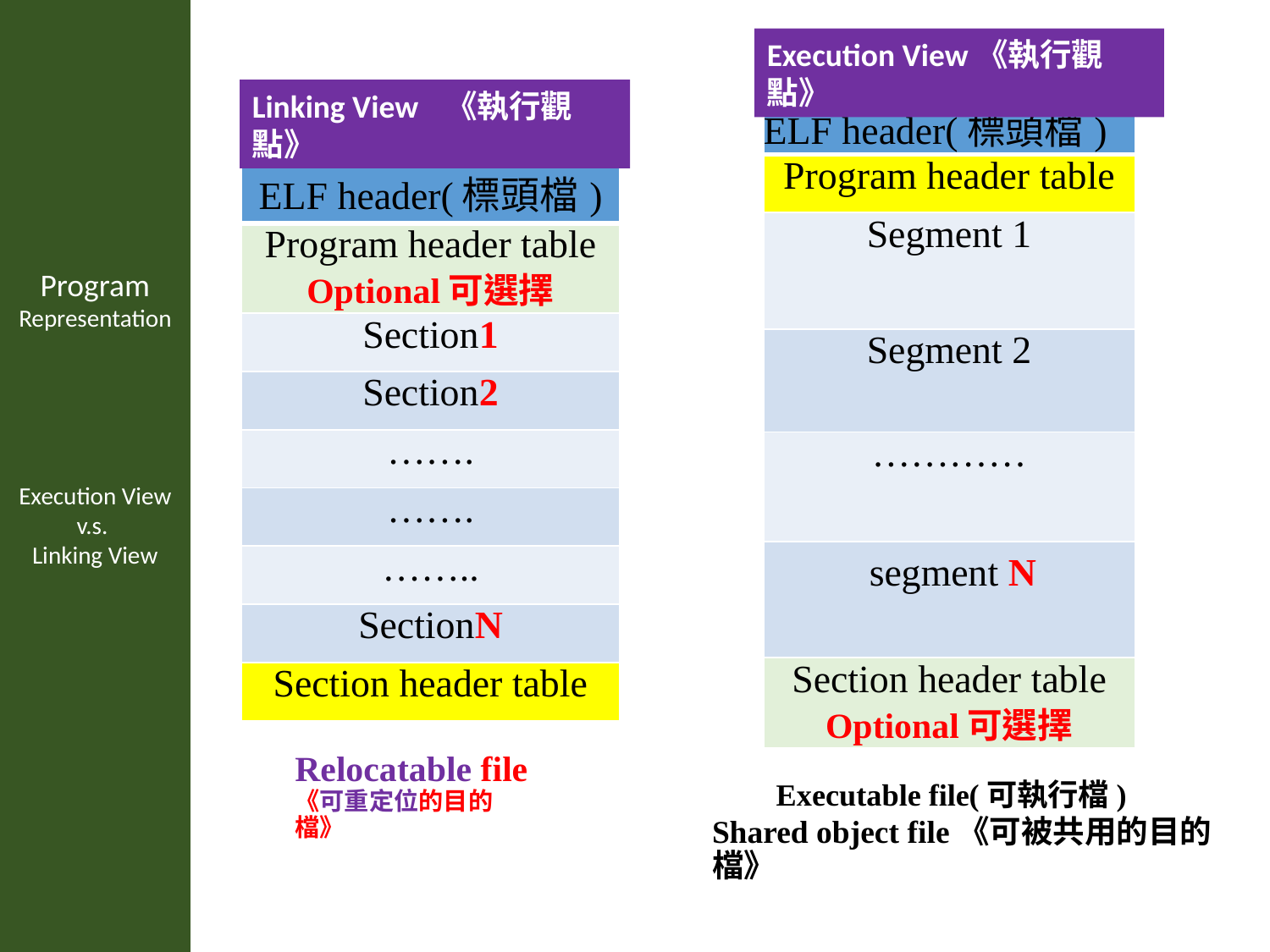

Program Representation

Execution View v.s.
Linking View

Execution View《執行觀點》
Linking View 《執行觀點》
| ELF header(標頭檔) |
| --- |
| Program header table |
| Segment 1 |
| Segment 2 |
| ………… |
| segment N |
| Section header table Optional可選擇 |
| ELF header(標頭檔) |
| --- |
| Program header table Optional可選擇 |
| Section1 |
| Section2 |
| ……. |
| ……. |
| …….. |
| SectionN |
| Section header table |
# Relocatable file 《可重定位的目的檔》
Executable file(可執行檔)
Shared object file《可被共用的目的檔》